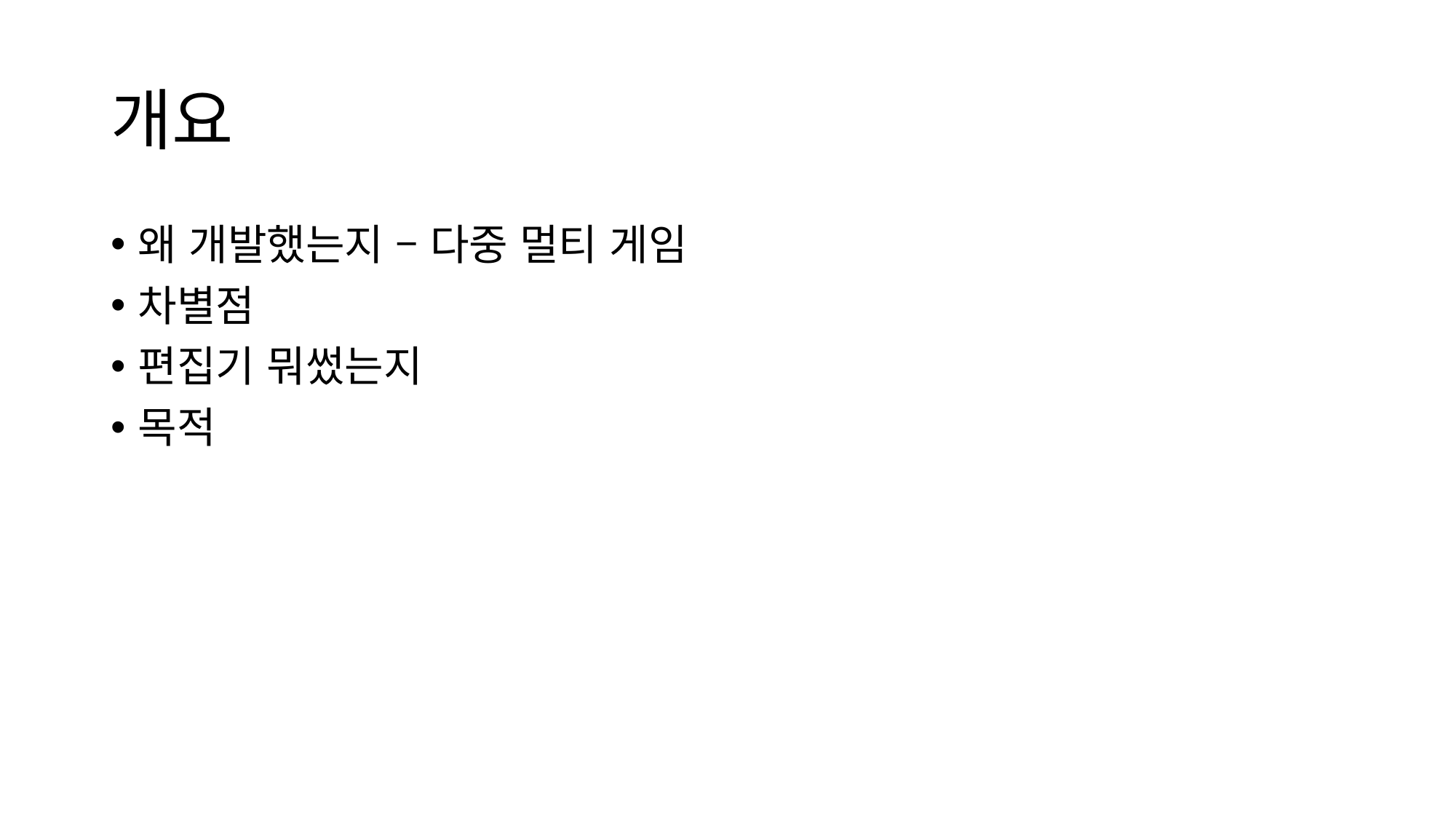

# 개요
왜 개발했는지 – 다중 멀티 게임
차별점
편집기 뭐썼는지
목적